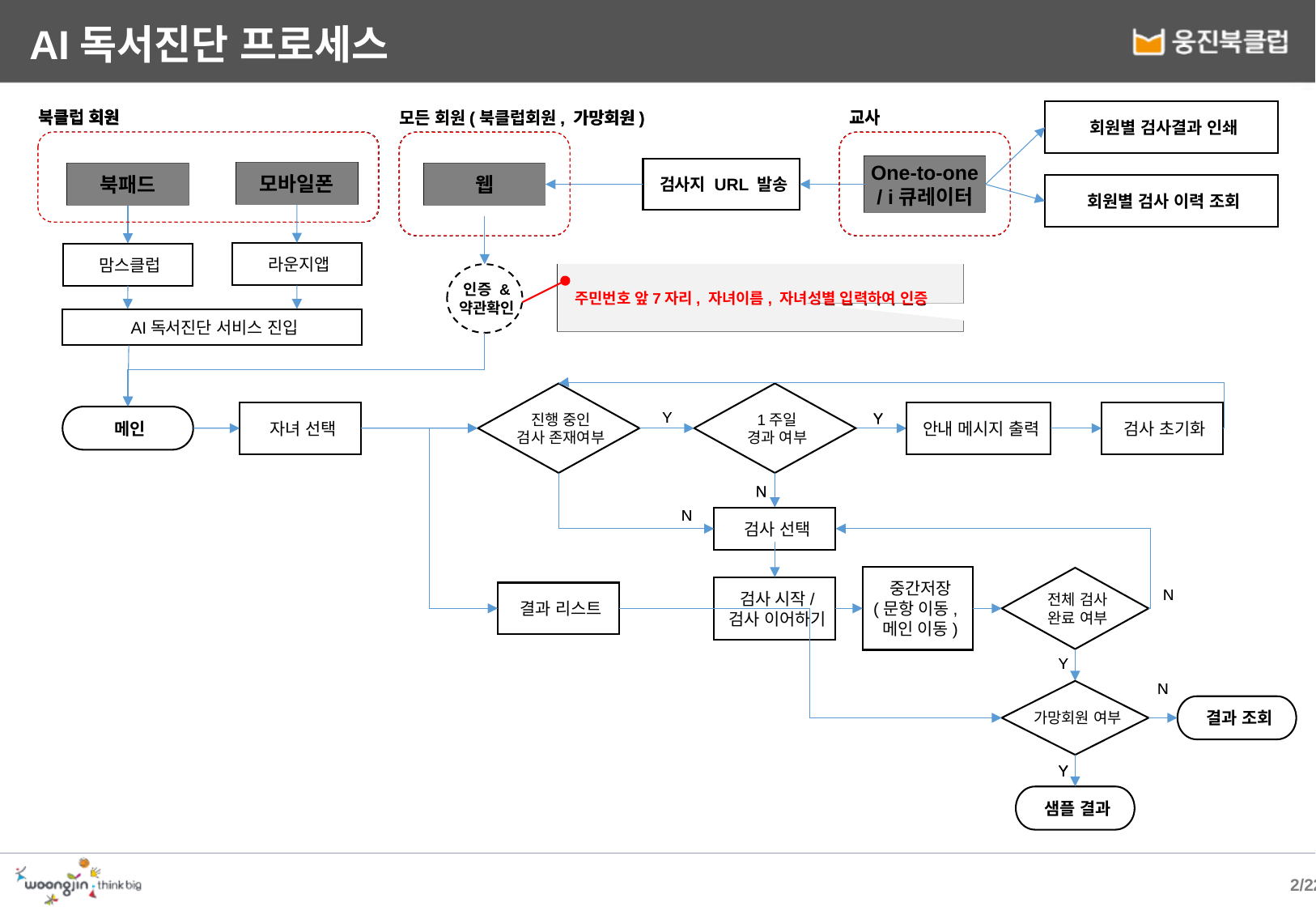

AI독서진단 프로세스
회원별 검사결과 인쇄
교사
북클럽 회원
모든 회원(북클럽회원, 가망회원)

One-to-one
/ i큐레이터
검사지 URL 발송
모바일폰
북패드
웹
회원별 검사 이력 조회
라운지앱
맘스클럽
인증 &
약관확인
    주민번호 앞7자리, 자녀이름, 자녀성별 입력하여 인증
AI독서진단 서비스 진입
진행 중인
검사 존재여부
1주일
경과 여부
자녀 선택
안내 메시지 출력
검사 초기화
Y
메인
Y
N
N
검사 선택
중간저장
(문항 이동,
메인 이동)
전체 검사
완료 여부
검사 시작/
검사 이어하기
결과 리스트
N
Y
N
가망회원 여부
결과 조회
Y
샘플 결과